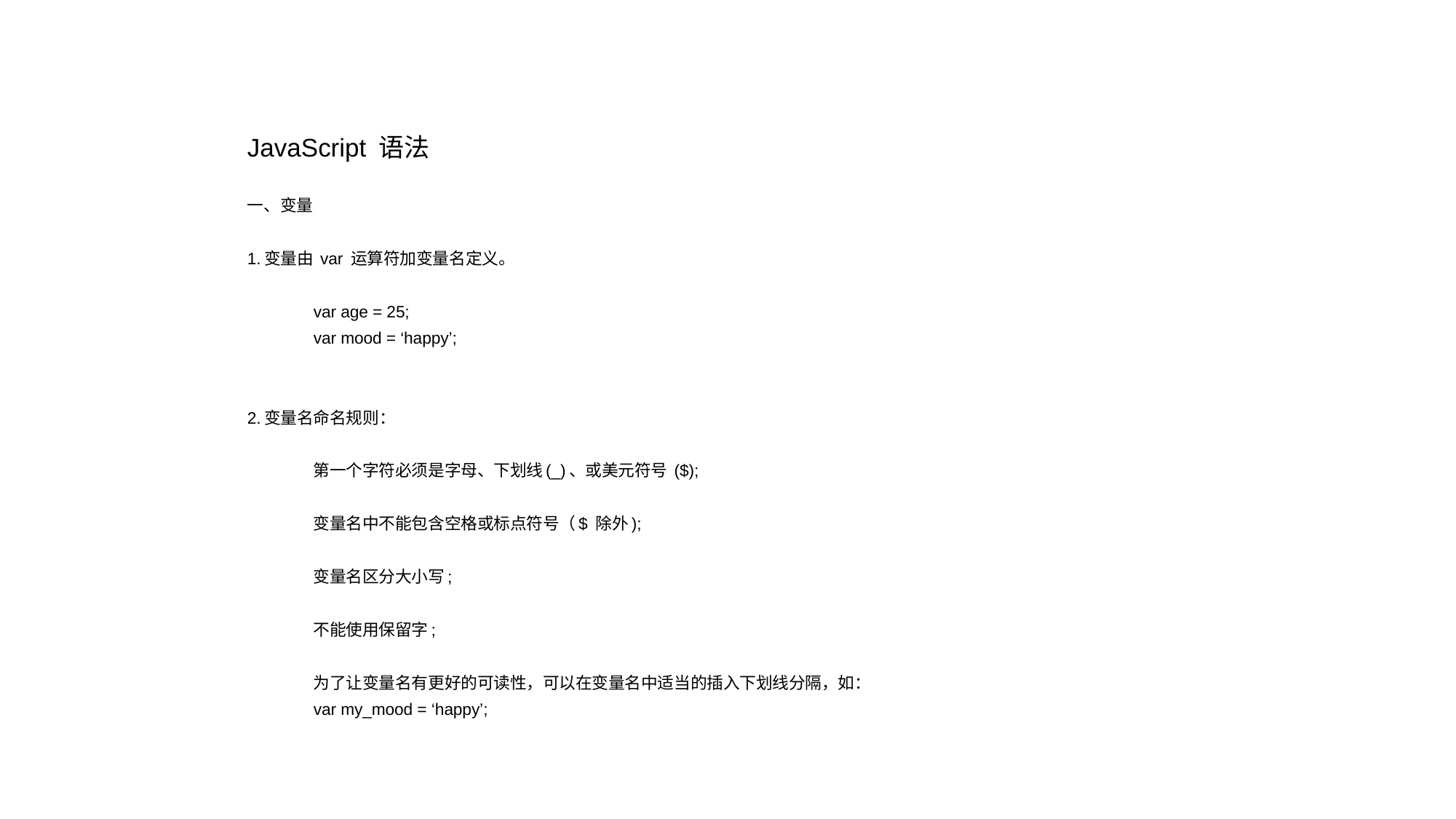

JavaScript 语法

一、变量

1.变量由 var 运算符加变量名定义。

	var age = 25;
	var mood = ‘happy’;

2.变量名命名规则：

	第一个字符必须是字母、下划线(_)、或美元符号 ($);

	变量名中不能包含空格或标点符号（$ 除外);

	变量名区分大小写;

	不能使用保留字;

	为了让变量名有更好的可读性，可以在变量名中适当的插入下划线分隔，如：
	var my_mood = ‘happy’;